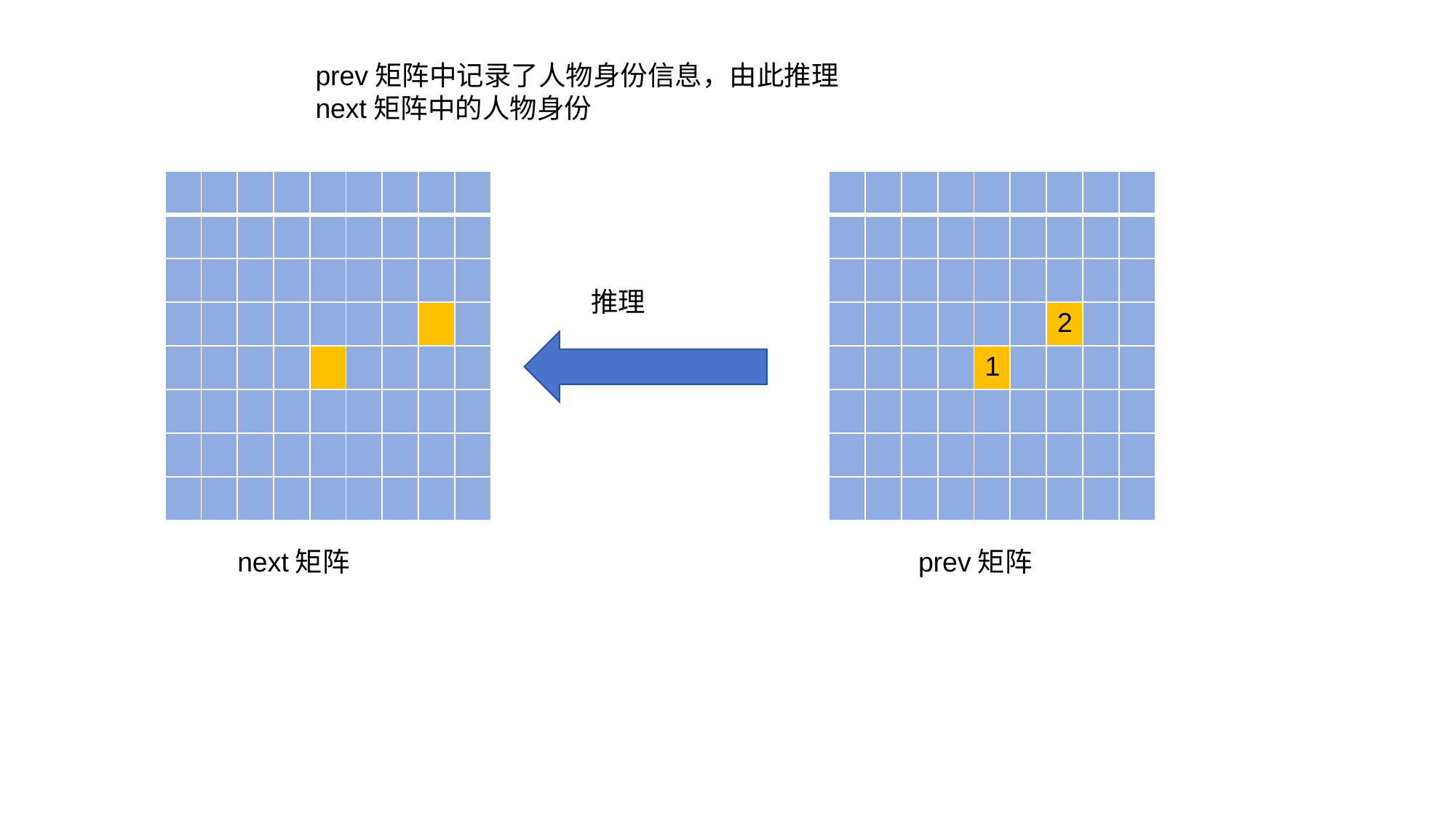

prev矩阵中记录了人物身份信息，由此推理next矩阵中的人物身份
|  |  |  |  |  |  |  |  |  |
| --- | --- | --- | --- | --- | --- | --- | --- | --- |
|  |  |  |  |  |  |  |  |  |
|  |  |  |  |  |  |  |  |  |
|  |  |  |  |  |  |  |  |  |
|  |  |  |  |  |  |  |  |  |
|  |  |  |  |  |  |  |  |  |
|  |  |  |  |  |  |  |  |  |
|  |  |  |  |  |  |  |  |  |
|  |  |  |  |  |  |  |  |  |
| --- | --- | --- | --- | --- | --- | --- | --- | --- |
|  |  |  |  |  |  |  |  |  |
|  |  |  |  |  |  |  |  |  |
|  |  |  |  |  |  | 2 |  |  |
|  |  |  |  | 1 |  |  |  |  |
|  |  |  |  |  |  |  |  |  |
|  |  |  |  |  |  |  |  |  |
|  |  |  |  |  |  |  |  |  |
推理

next矩阵
prev矩阵